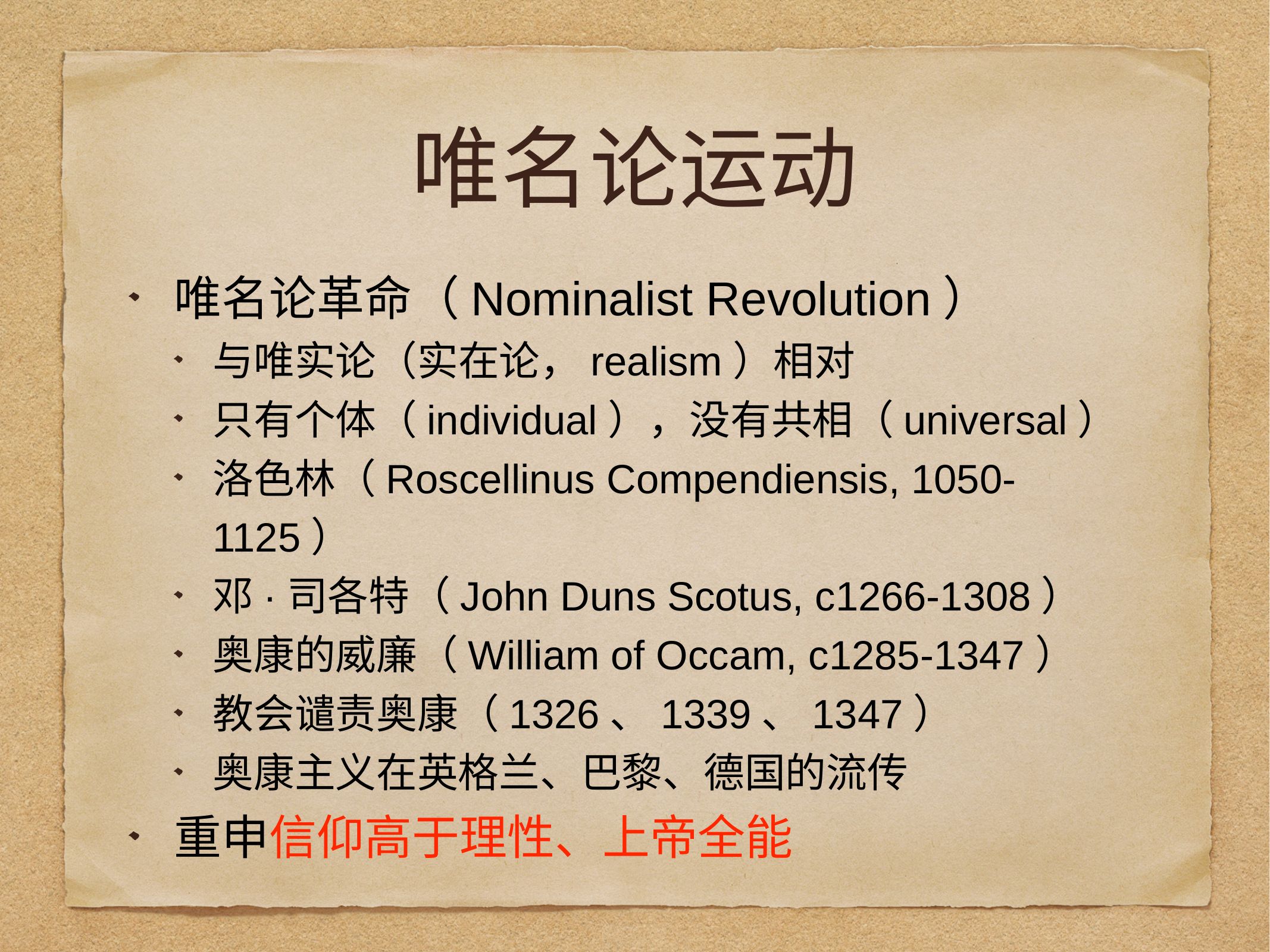

# 唯名论运动
唯名论革命（Nominalist Revolution）
与唯实论（实在论，realism）相对
只有个体（individual），没有共相（universal）
洛色林（Roscellinus Compendiensis, 1050-1125）
邓·司各特（John Duns Scotus, c1266-1308）
奥康的威廉（William of Occam, c1285-1347）
教会谴责奥康（1326、1339、1347）
奥康主义在英格兰、巴黎、德国的流传
重申信仰高于理性、上帝全能